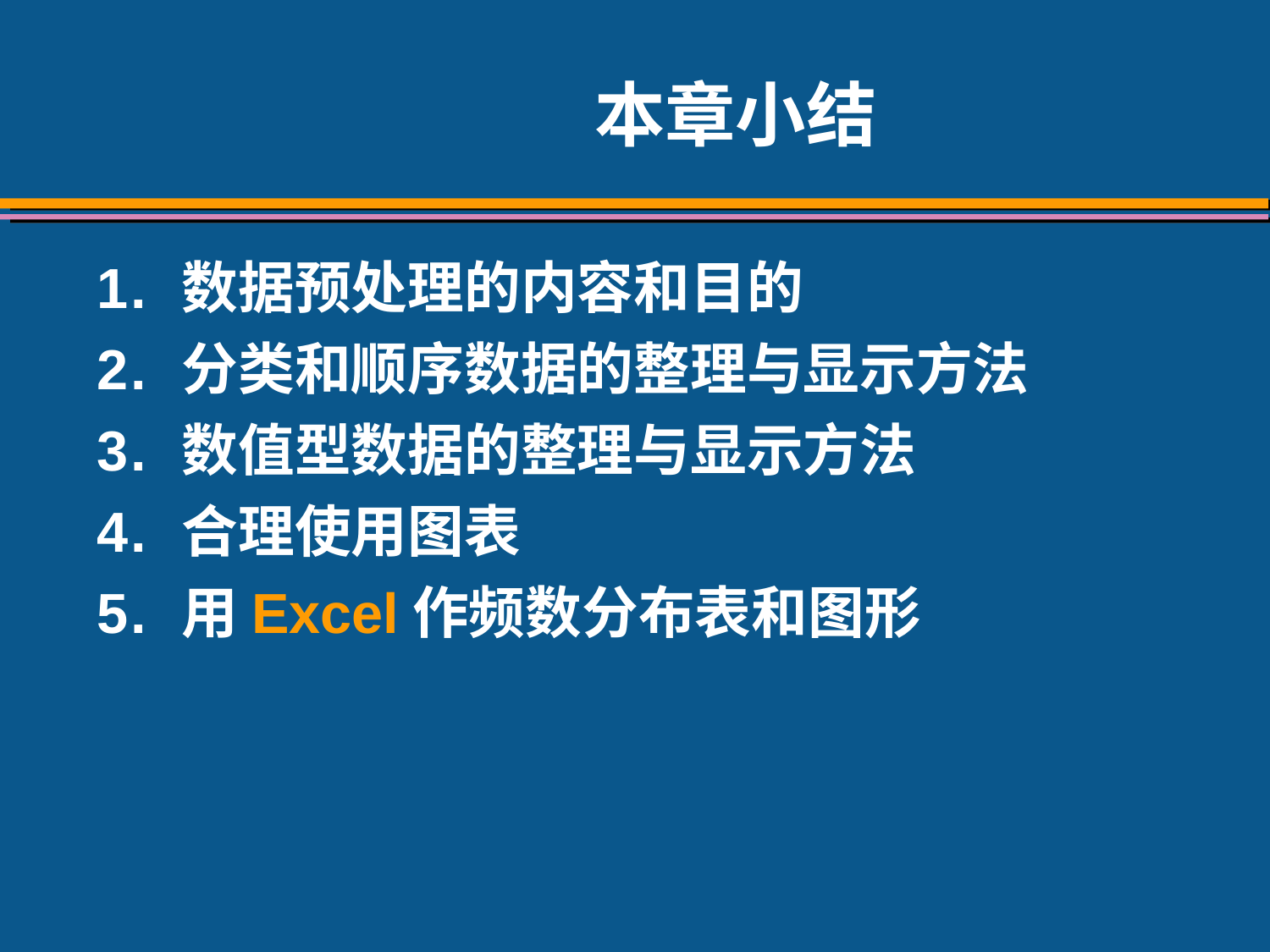

# 本章小结
数据预处理的内容和目的
分类和顺序数据的整理与显示方法
数值型数据的整理与显示方法
合理使用图表
用Excel作频数分布表和图形